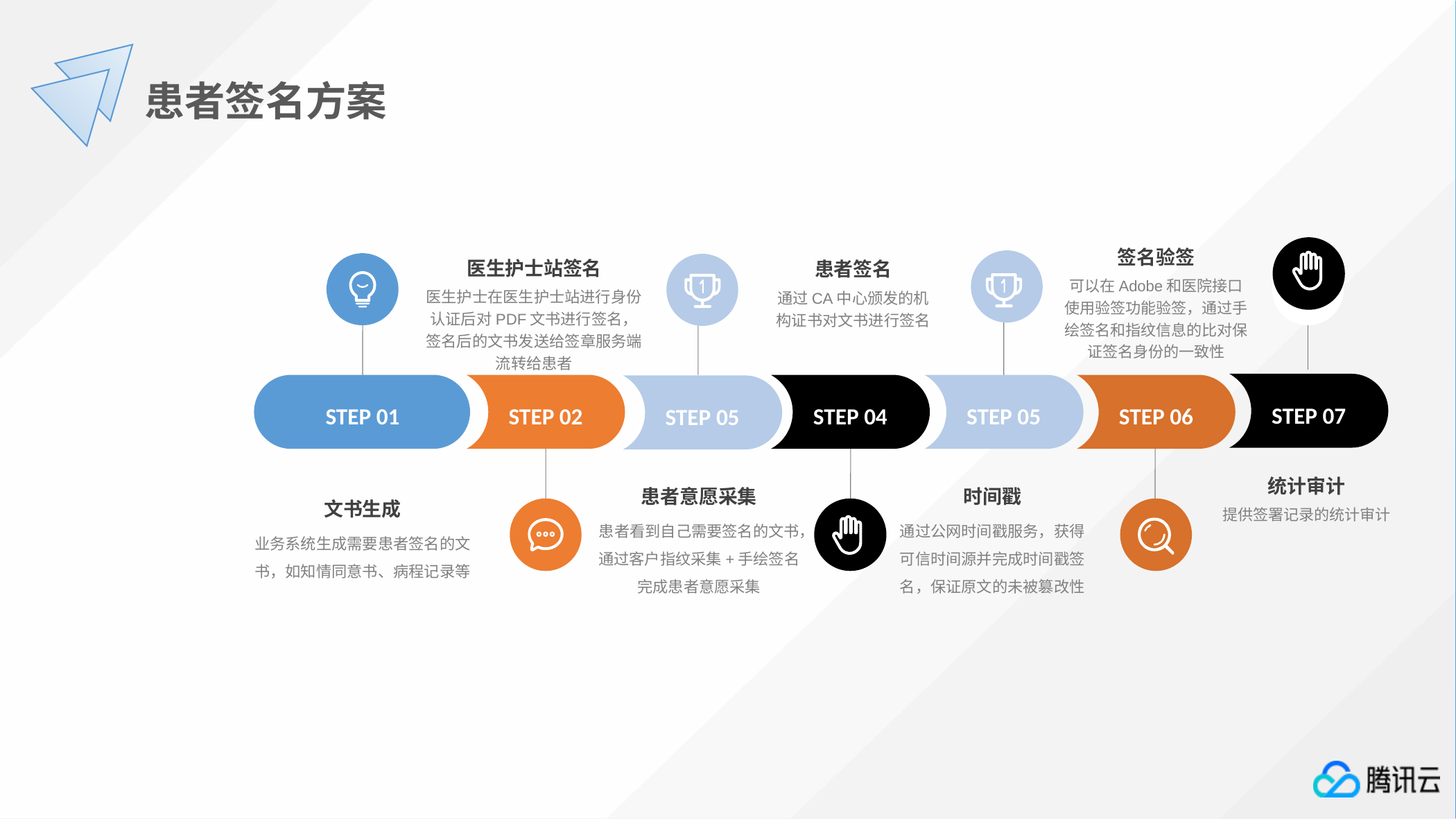

患者签名方案

签名验签
可以在Adobe和医院接口使用验签功能验签，通过手绘签名和指纹信息的比对保证签名身份的一致性

医生护士站签名
医生护士在医生护士站进行身份认证后对PDF文书进行签名，签名后的文书发送给签章服务端流转给患者
患者签名
通过CA中心颁发的机构证书对文书进行签名

STEP 07
STEP 01
STEP 02
STEP03
STEP 04
STEP 05
STEP 06
STEP 7
STEP 05

统计审计
提供签署记录的统计审计
患者意愿采集
患者看到自己需要签名的文书，通过客户指纹采集+手绘签名完成患者意愿采集
时间戳
通过公网时间戳服务，获得可信时间源并完成时间戳签名，保证原文的未被篡改性
文书生成
业务系统生成需要患者签名的文书，如知情同意书、病程记录等